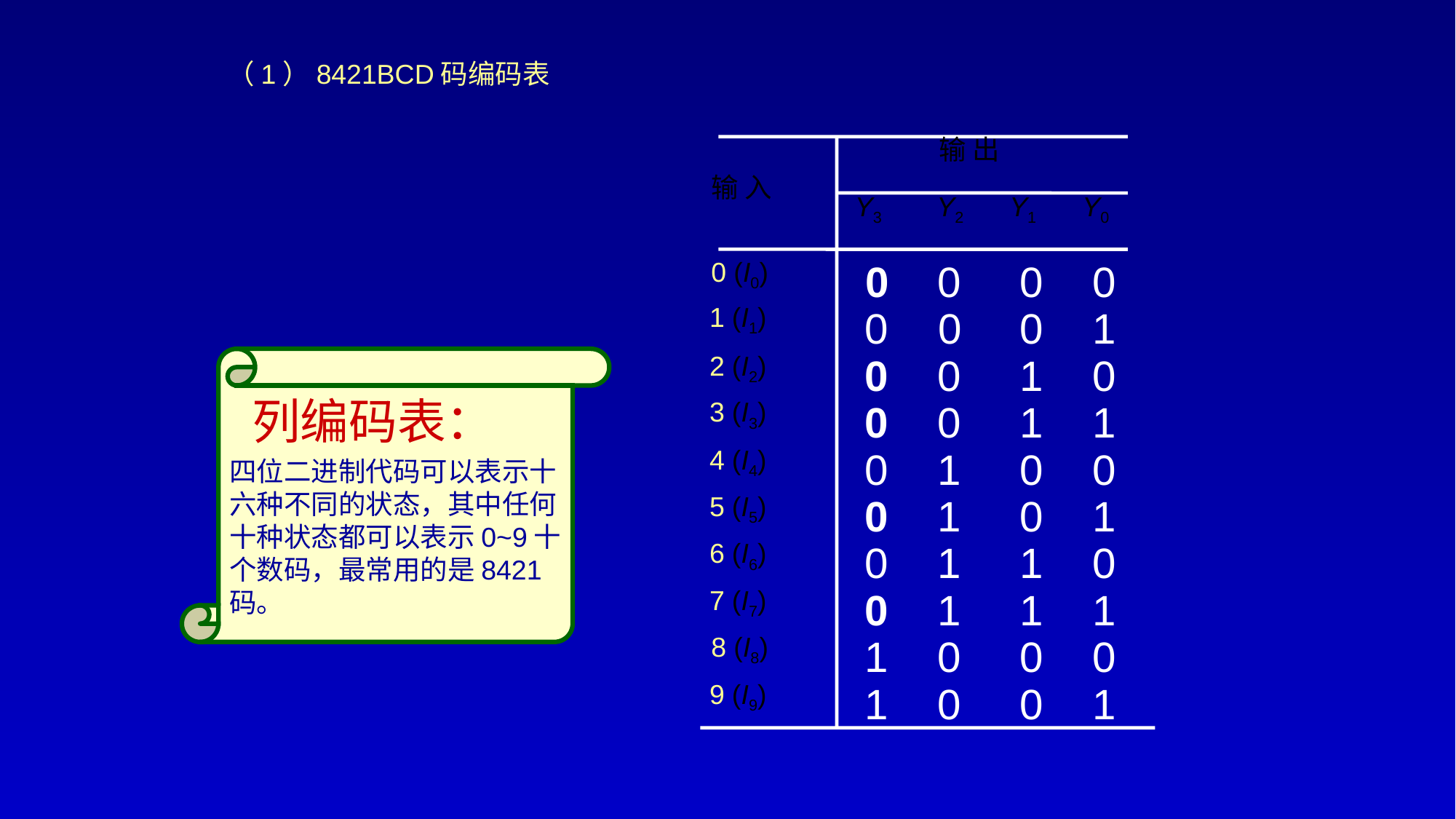

（1）8421BCD码编码表
输 出
输 入
Y3
Y2
Y1
Y0
0 (I0)
1 (I1)
2 (I2)
3 (I3)
4 (I4)
5 (I5)
6 (I6)
7 (I7)
8 (I8)
9 (I9)
0
0
0
0
0
1
1
1
1
0
0
1
1
0
0
1
1
0
1
0
1
0
1
0
1
0
0
0
0
1
0
0
0
1
0
0
1

0
0
0

 列编码表：
四位二进制代码可以表示十六种不同的状态，其中任何十种状态都可以表示0~9十个数码，最常用的是8421码。